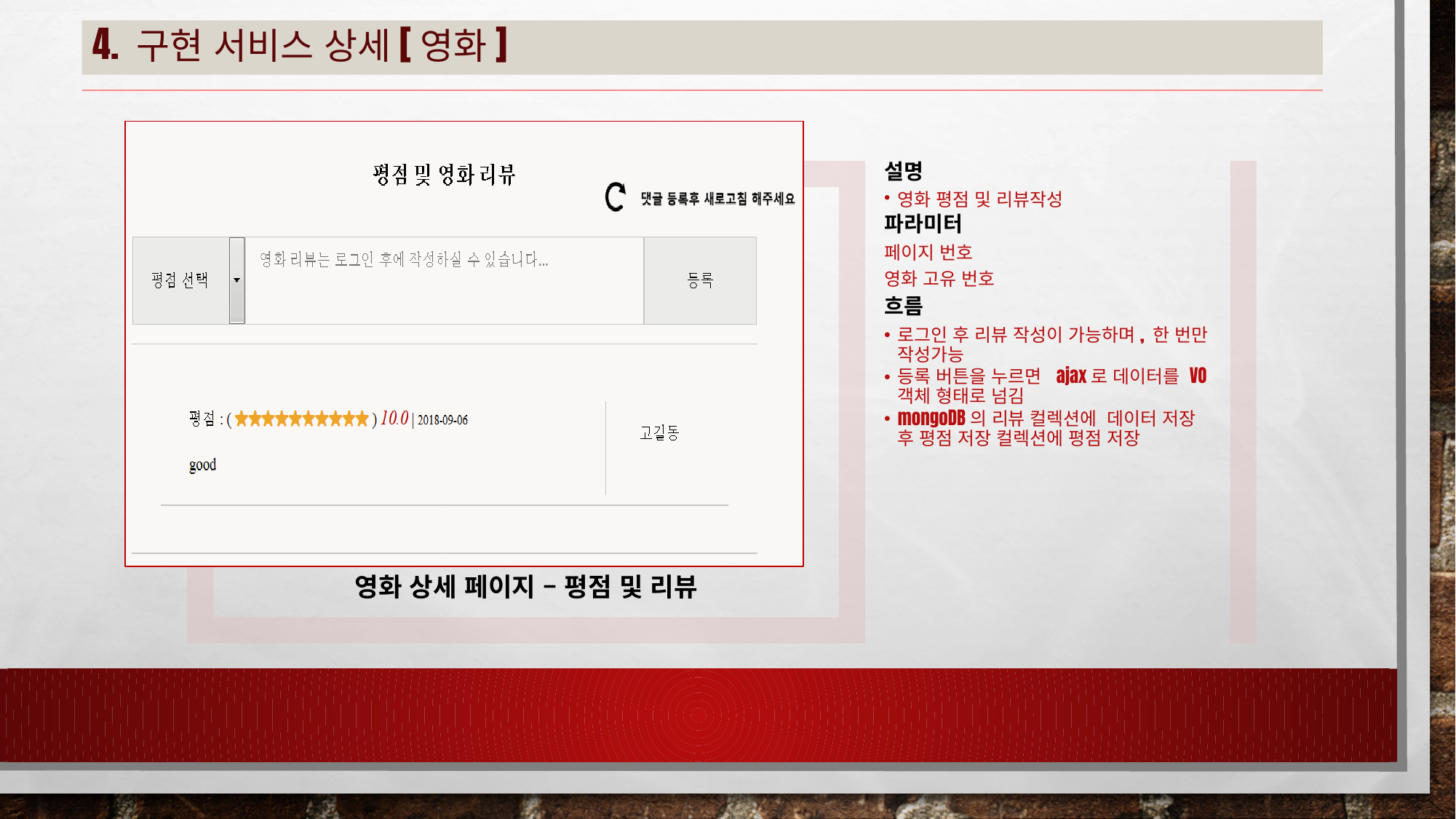

# 4. 구현 서비스 상세[영화]
영화 상세 페이지 – 평점 및 리뷰
설명
영화 평점 및 리뷰작성
파라미터
페이지 번호
영화 고유 번호
흐름
로그인 후 리뷰 작성이 가능하며, 한 번만 작성가능
등록 버튼을 누르면  ajax로 데이터를 VO객체 형태로 넘김
mongoDB의 리뷰 컬렉션에  데이터 저장 후 평점 저장 컬렉션에 평점 저장